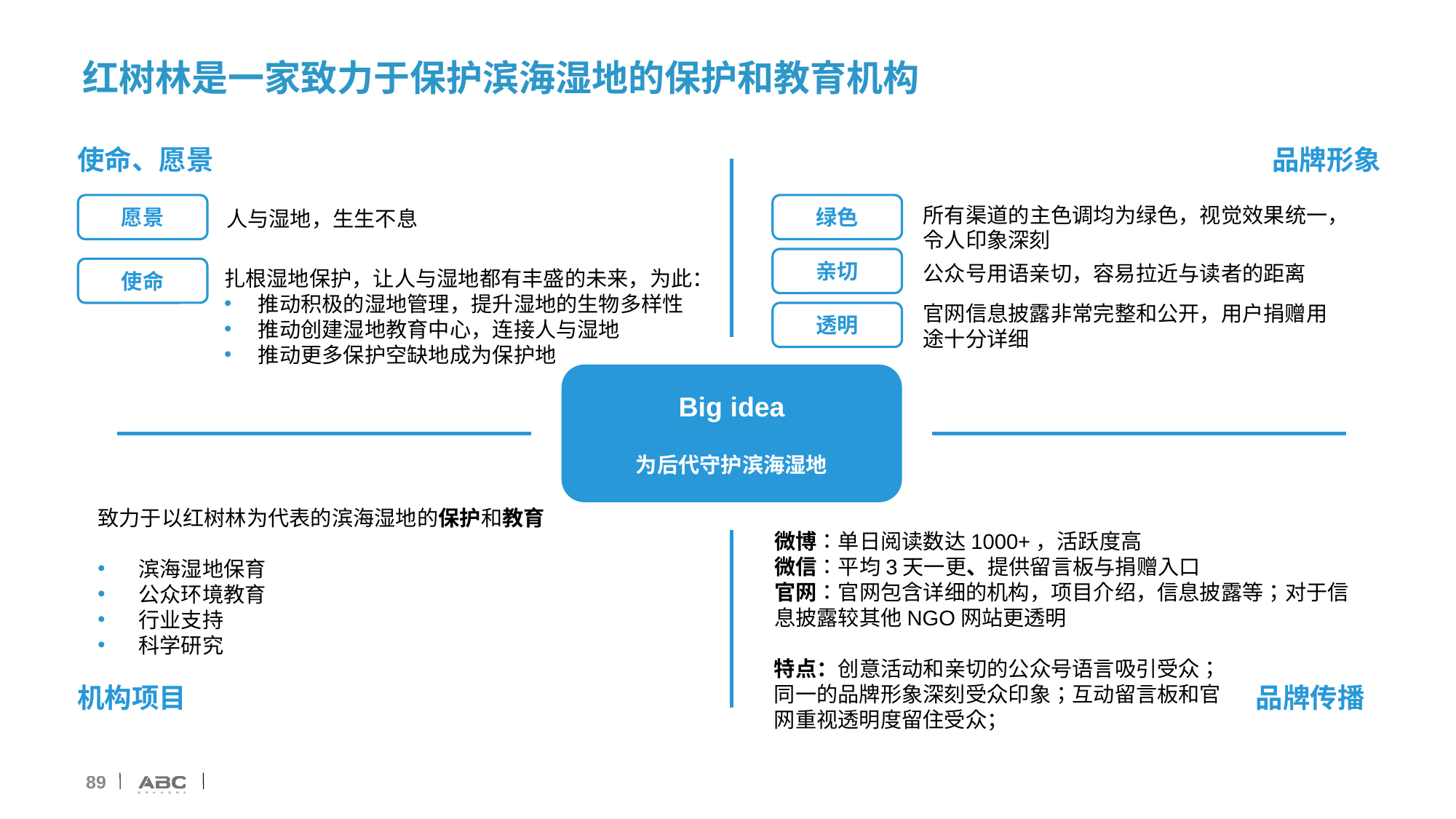

# 红树林是一家致力于保护滨海湿地的保护和教育机构
使命、愿景
品牌形象
Big idea

为后代守护滨海湿地
愿景
绿色
所有渠道的主色调均为绿色，视觉效果统一，令人印象深刻
人与湿地，生生不息
亲切
公众号用语亲切，容易拉近与读者的距离
使命
扎根湿地保护，让人与湿地都有丰盛的未来，为此：
推动积极的湿地管理，提升湿地的生物多样性
推动创建湿地教育中心，连接人与湿地
推动更多保护空缺地成为保护地
官网信息披露非常完整和公开，用户捐赠用途十分详细
透明
致力于以红树林为代表的滨海湿地的保护和教育

滨海湿地保育
公众环境教育
行业支持
科学研究
微博：单日阅读数达1000+，活跃度高
微信：平均3天一更、提供留言板与捐赠入口
官网：官网包含详细的机构，项目介绍，信息披露等；对于信息披露较其他NGO网站更透明
特点：创意活动和亲切的公众号语言吸引受众；同一的品牌形象深刻受众印象；互动留言板和官网重视透明度留住受众；
机构项目
品牌传播

89